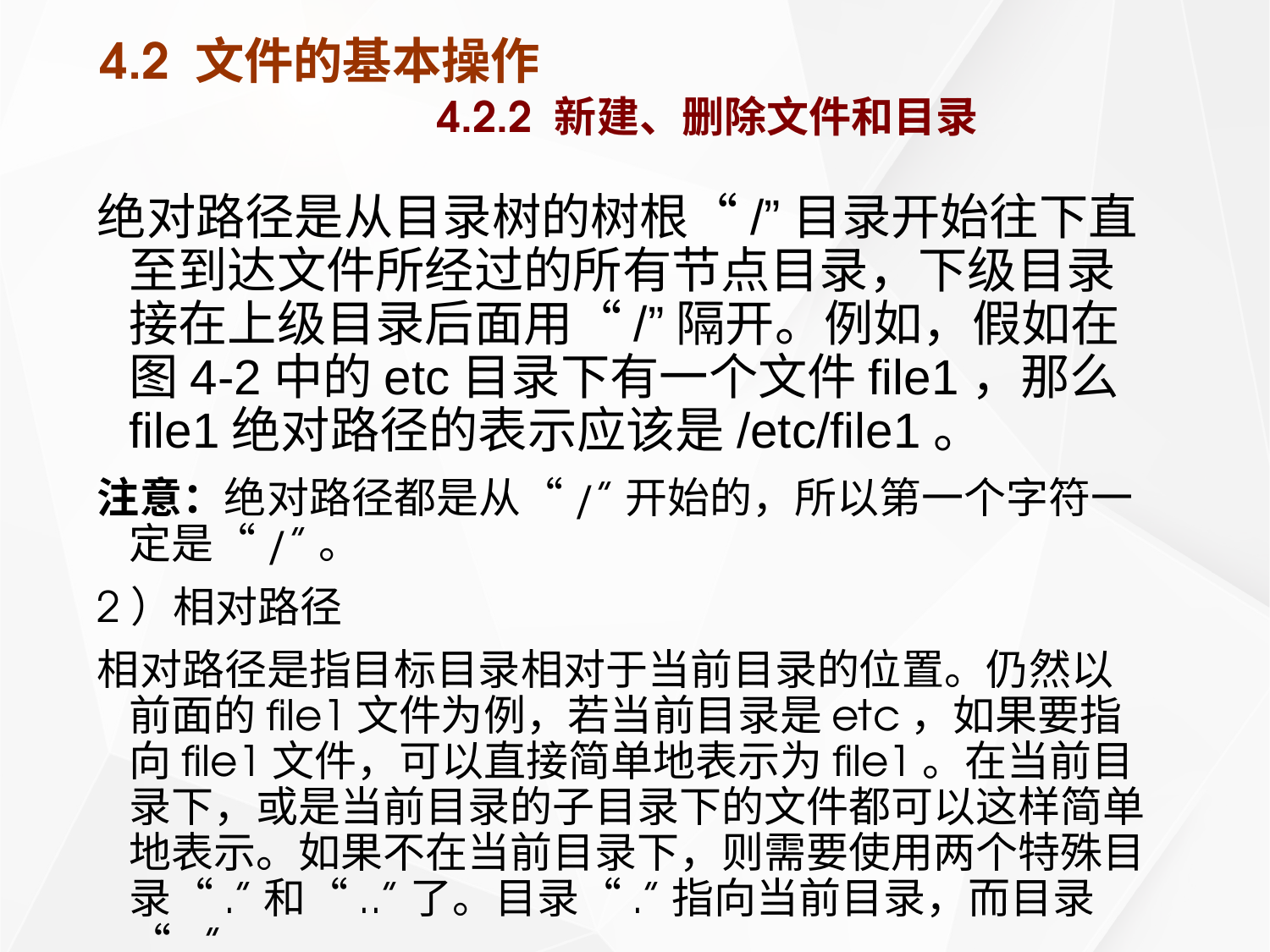

# 4.2 文件的基本操作 4.2.2 新建、删除文件和目录
绝对路径是从目录树的树根“/”目录开始往下直至到达文件所经过的所有节点目录，下级目录接在上级目录后面用“/”隔开。例如，假如在图4-2中的etc目录下有一个文件file1，那么file1绝对路径的表示应该是/etc/file1。
注意：绝对路径都是从“/”开始的，所以第一个字符一定是“/”。
2）相对路径
相对路径是指目标目录相对于当前目录的位置。仍然以前面的file1文件为例，若当前目录是etc，如果要指向file1文件，可以直接简单地表示为file1。在当前目录下，或是当前目录的子目录下的文件都可以这样简单地表示。如果不在当前目录下，则需要使用两个特殊目录“.”和“..”了。目录“.”指向当前目录，而目录“..”